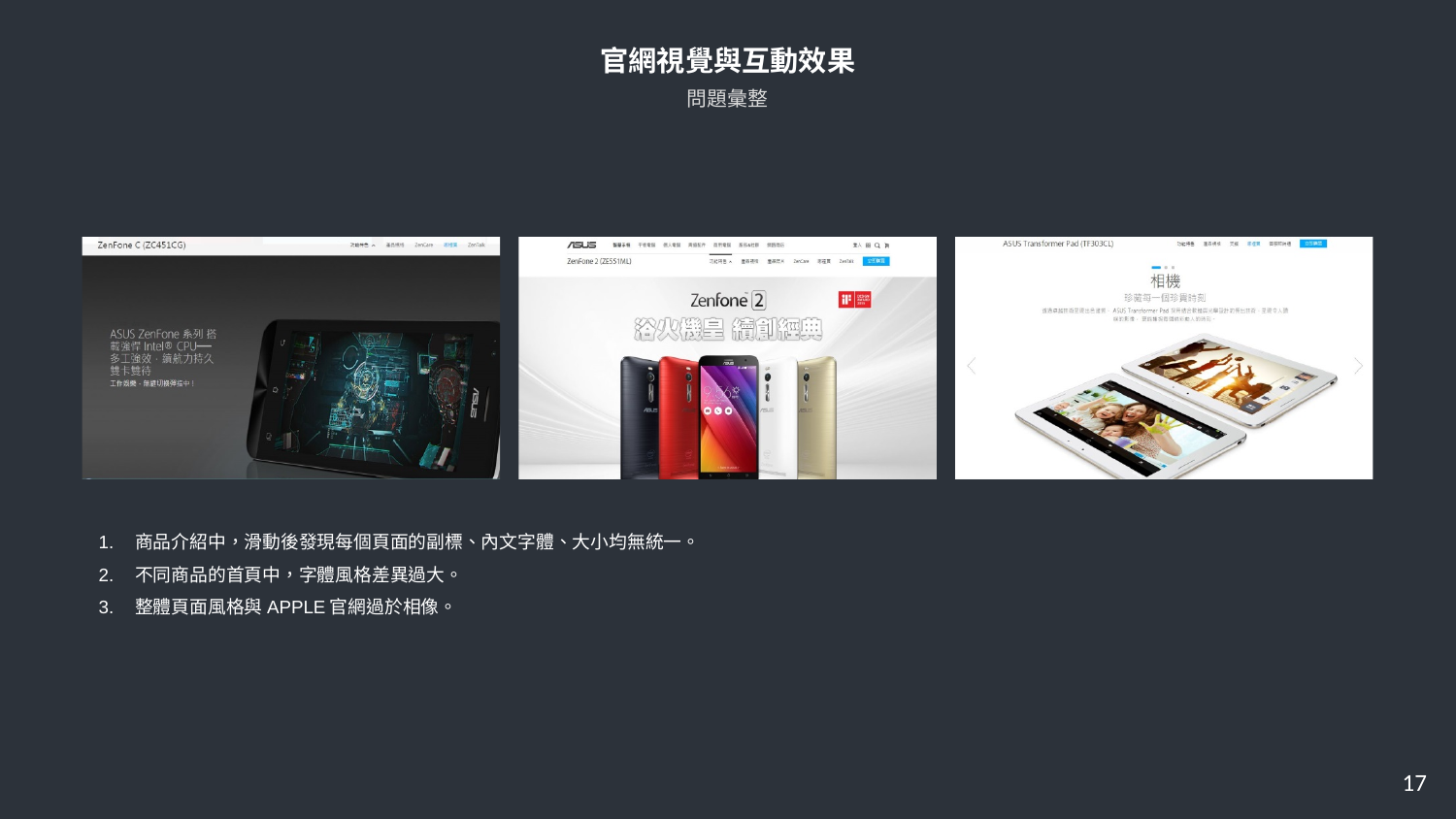

官網視覺與互動效果
問題彙整

商品介紹中，滑動後發現每個頁面的副標、內文字體、大小均無統一。
不同商品的首頁中，字體風格差異過大。
整體頁面風格與APPLE官網過於相像。

17